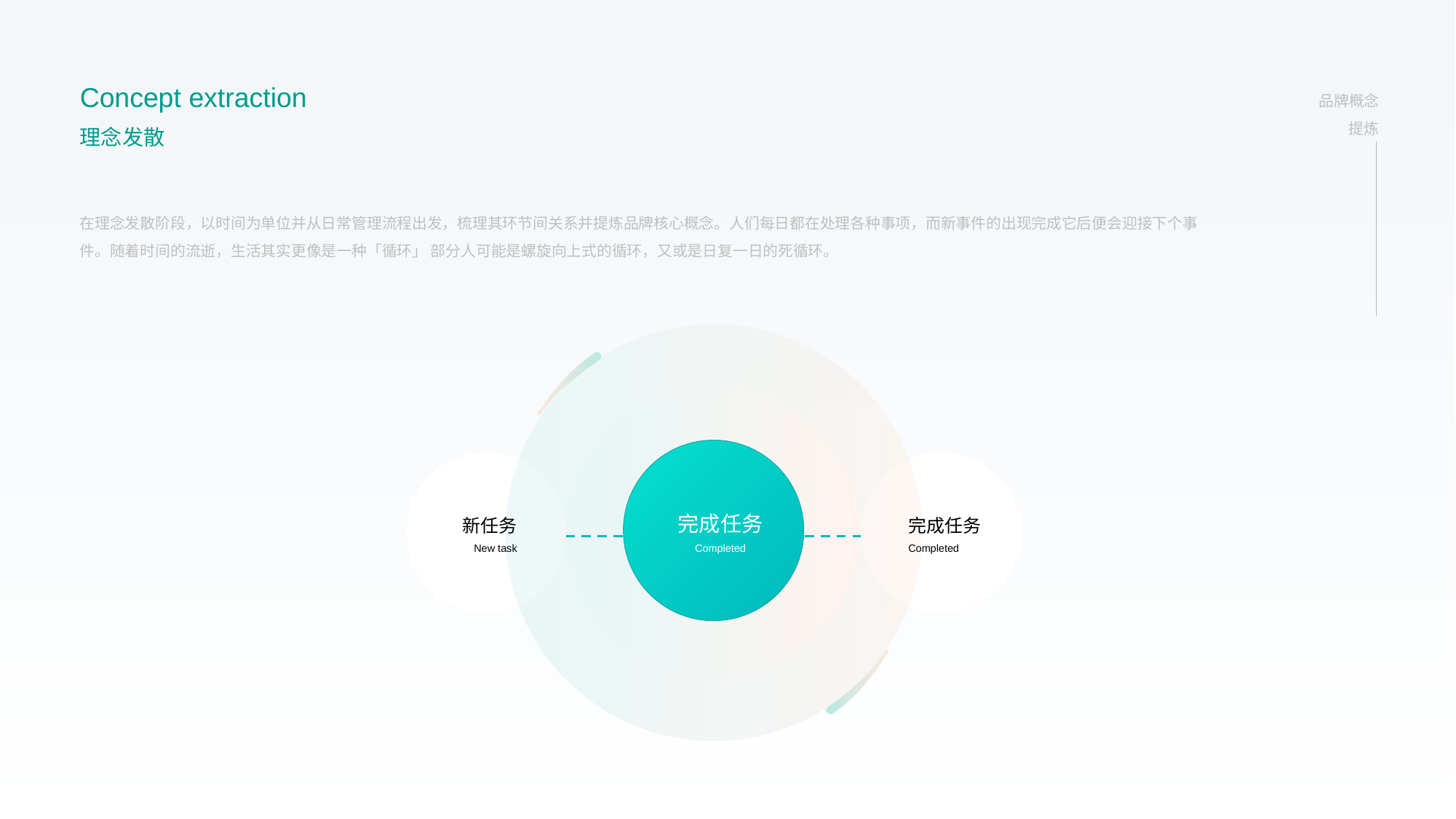

Concept extraction
品牌概念
提炼
理念发散

在理念发散阶段，以时间为单位并从日常管理流程出发，梳理其环节间关系并提炼品牌核心概念。人们每日都在处理各种事项，而新事件的出现完成它后便会迎接下个事件。随着时间的流逝，生活其实更像是一种「循环」 部分人可能是螺旋向上式的循环，又或是日复一日的死循环。

完成任务
新任务
完成任务
New task

Completed
Completed